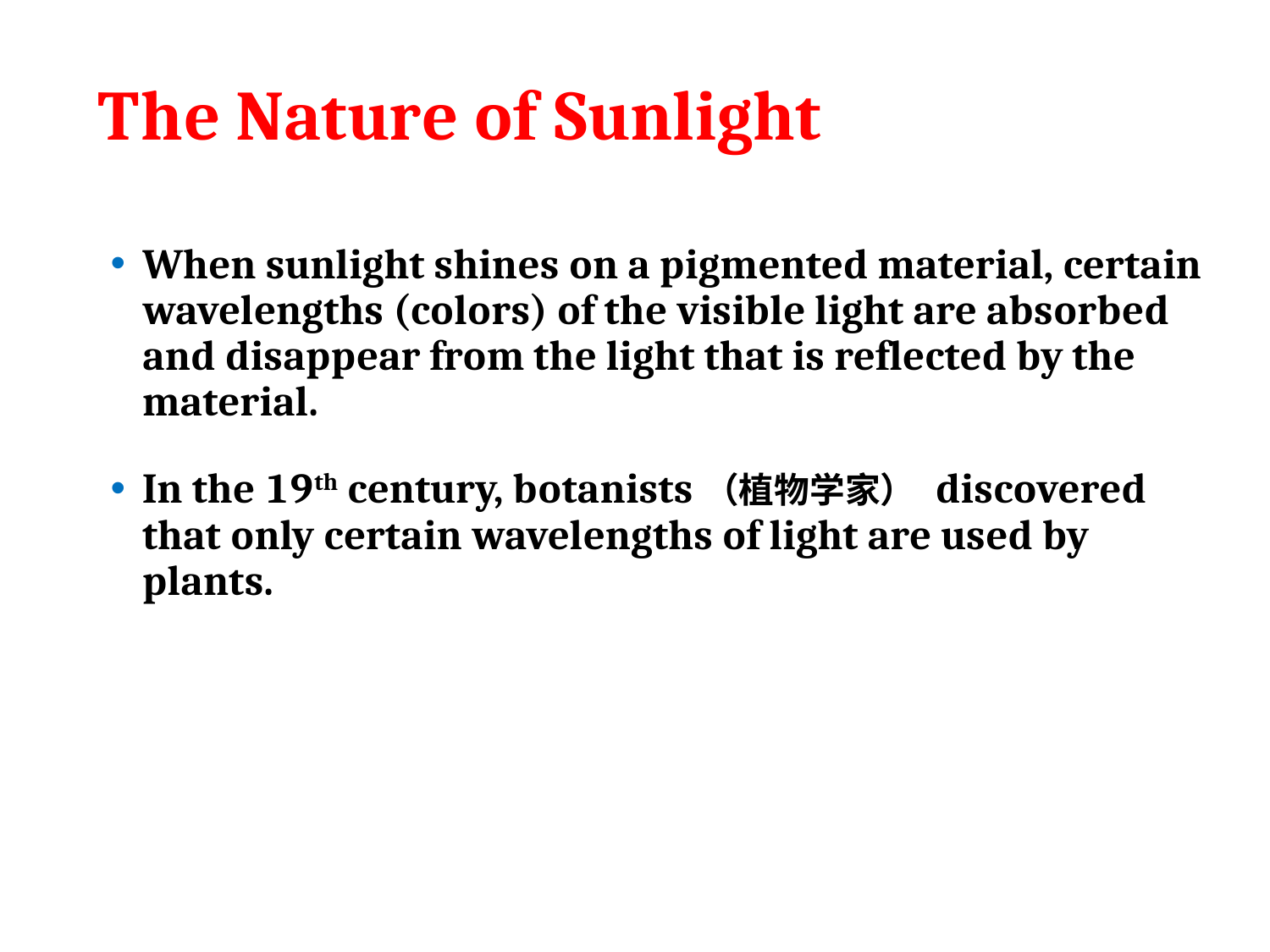

# The Nature of Sunlight
When sunlight shines on a pigmented material, certain wavelengths (colors) of the visible light are absorbed and disappear from the light that is reflected by the material.
In the 19th century, botanists（植物学家） discovered that only certain wavelengths of light are used by plants.